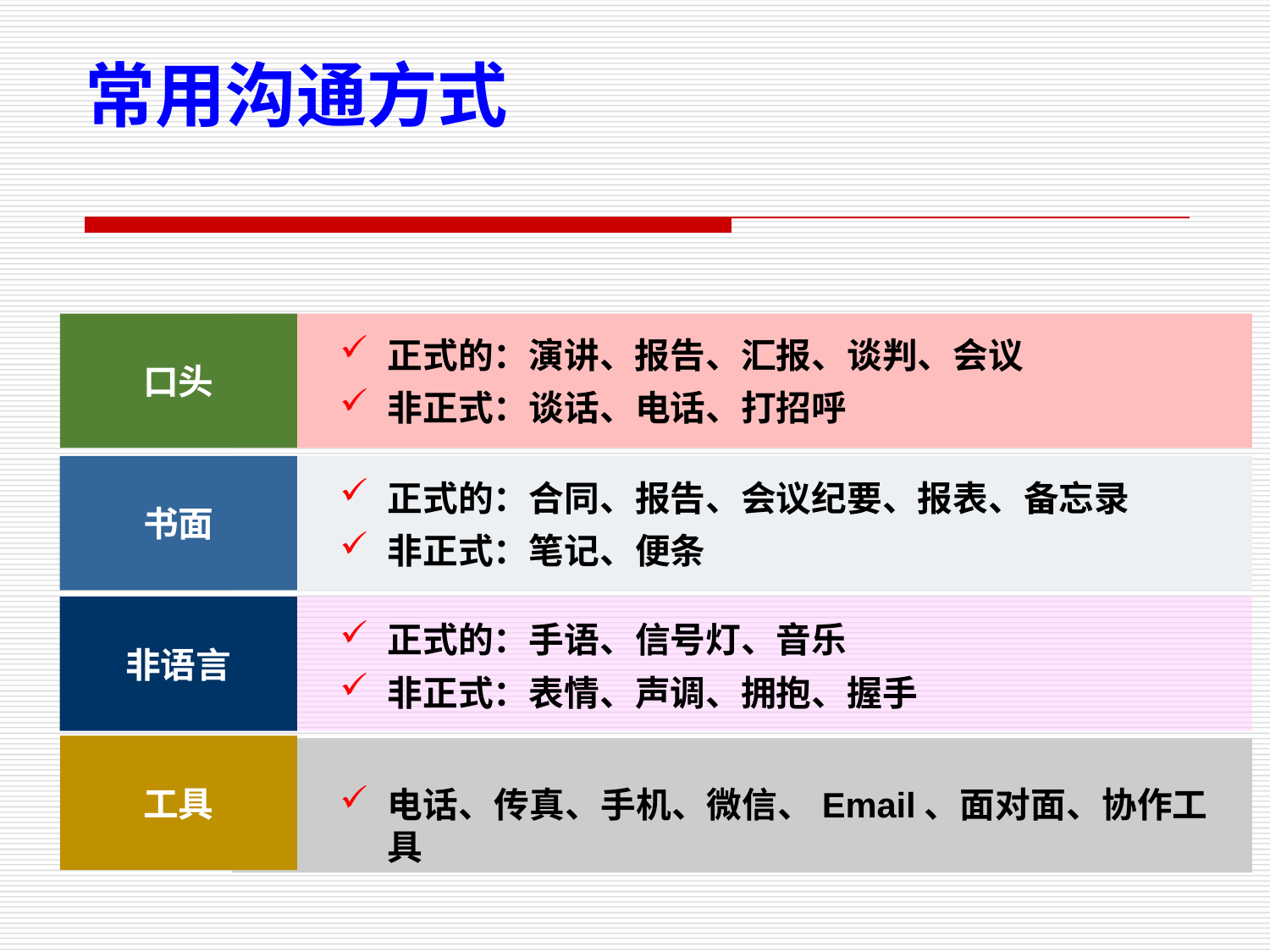

常用沟通方式
口头

正式的：演讲、报告、汇报、谈判、会议
非正式：谈话、电话、打招呼

书面
正式的：合同、报告、会议纪要、报表、备忘录
非正式：笔记、便条
非语言

正式的：手语、信号灯、音乐
非正式：表情、声调、拥抱、握手
工具

电话、传真、手机、微信、Email、面对面、协作工具